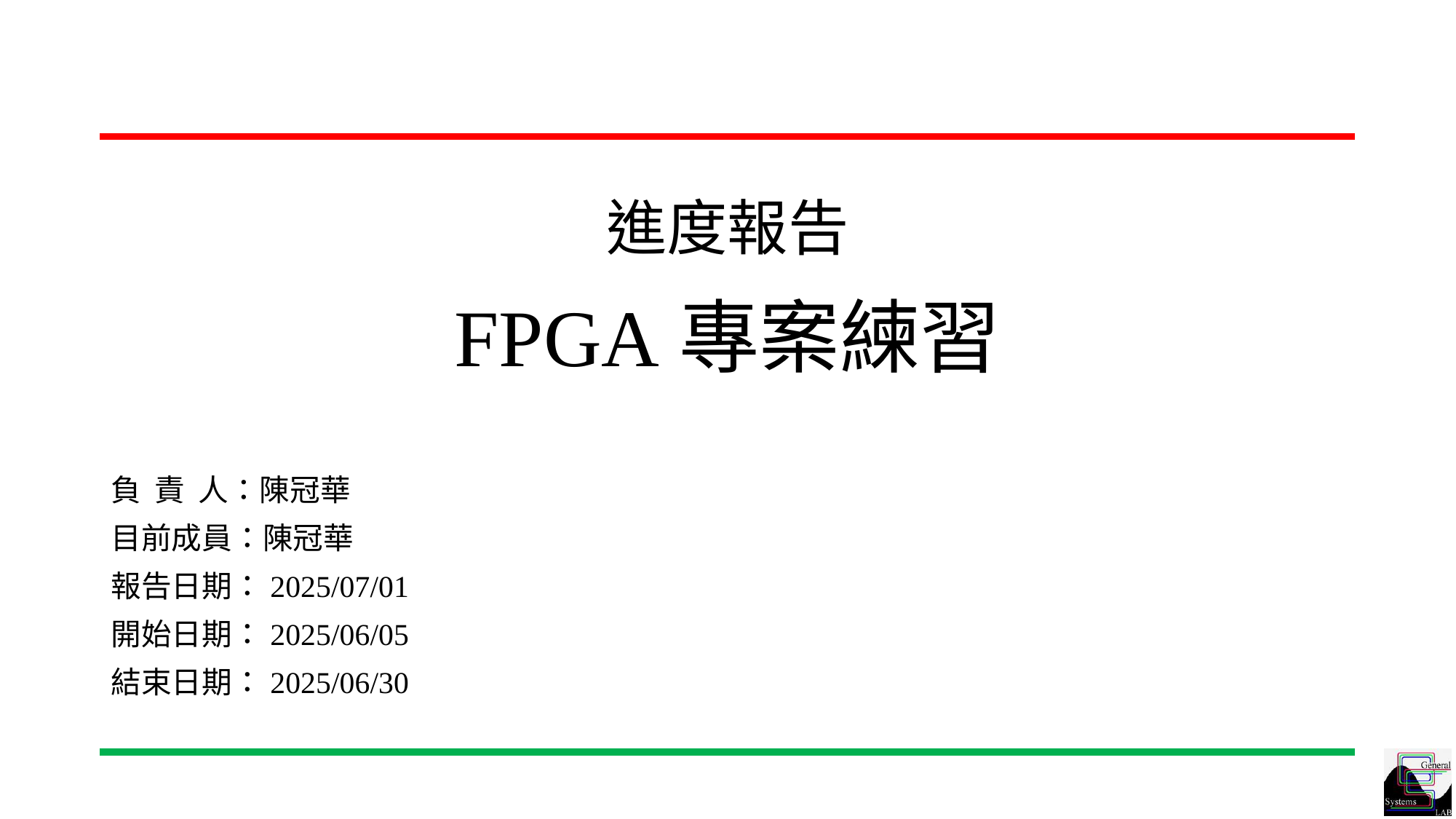

# 進度報告 FPGA專案練習
負  責  人：陳冠華
目前成員：陳冠華
報告日期：2025/07/01
開始日期：2025/06/05
結束日期：2025/06/30